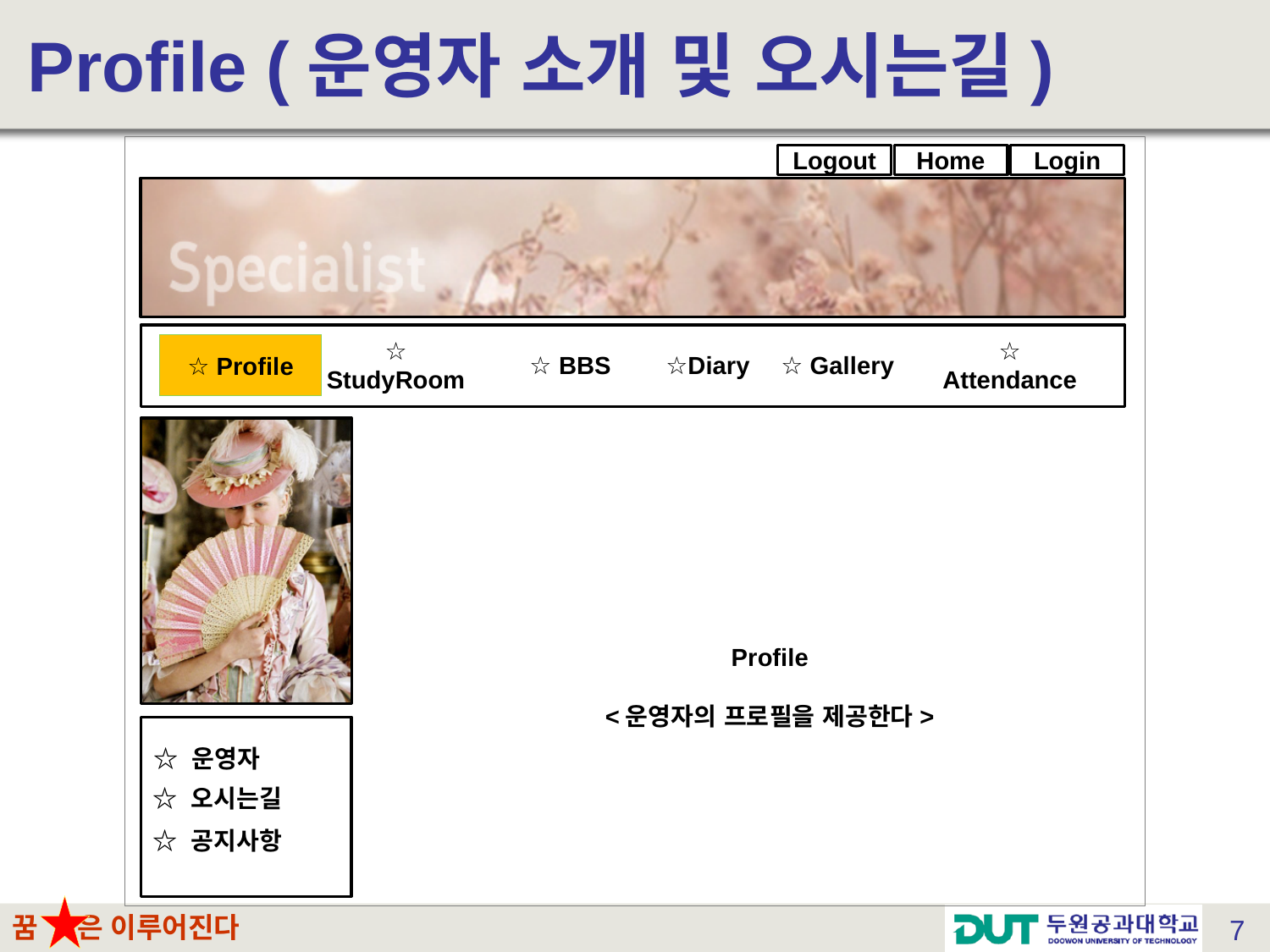

# Profile (운영자 소개 및 오시는길)

Logout
Home
Login

☆ StudyRoom
☆ BBS
☆Diary
☆ Gallery
☆ Attendance
☆ Profile

Profile

<운영자의 프로필을 제공한다>

☆ 운영자
☆ 오시는길
☆ 공지사항